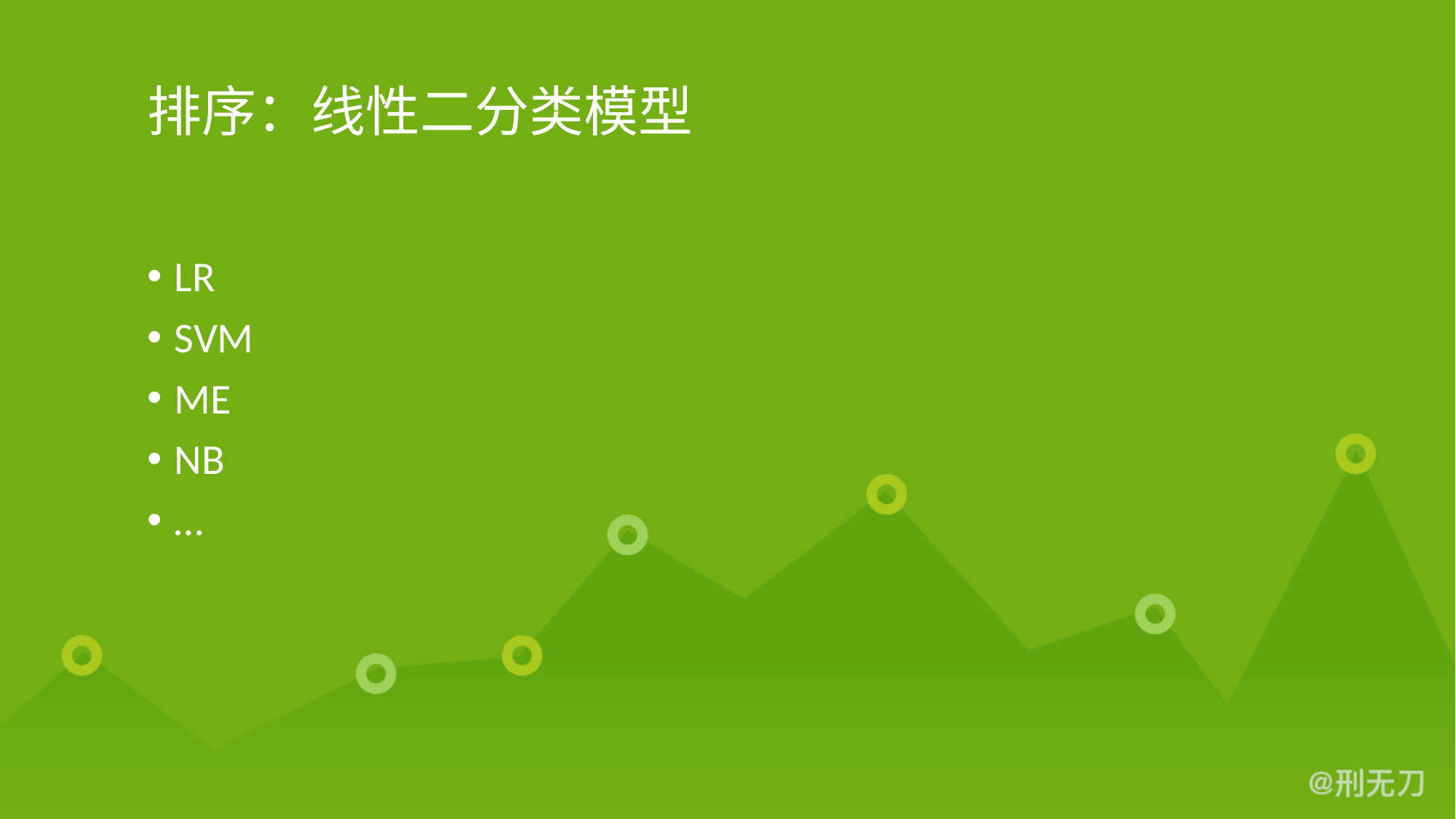

# 排序：线性二分类模型
LR
SVM
ME
NB
…